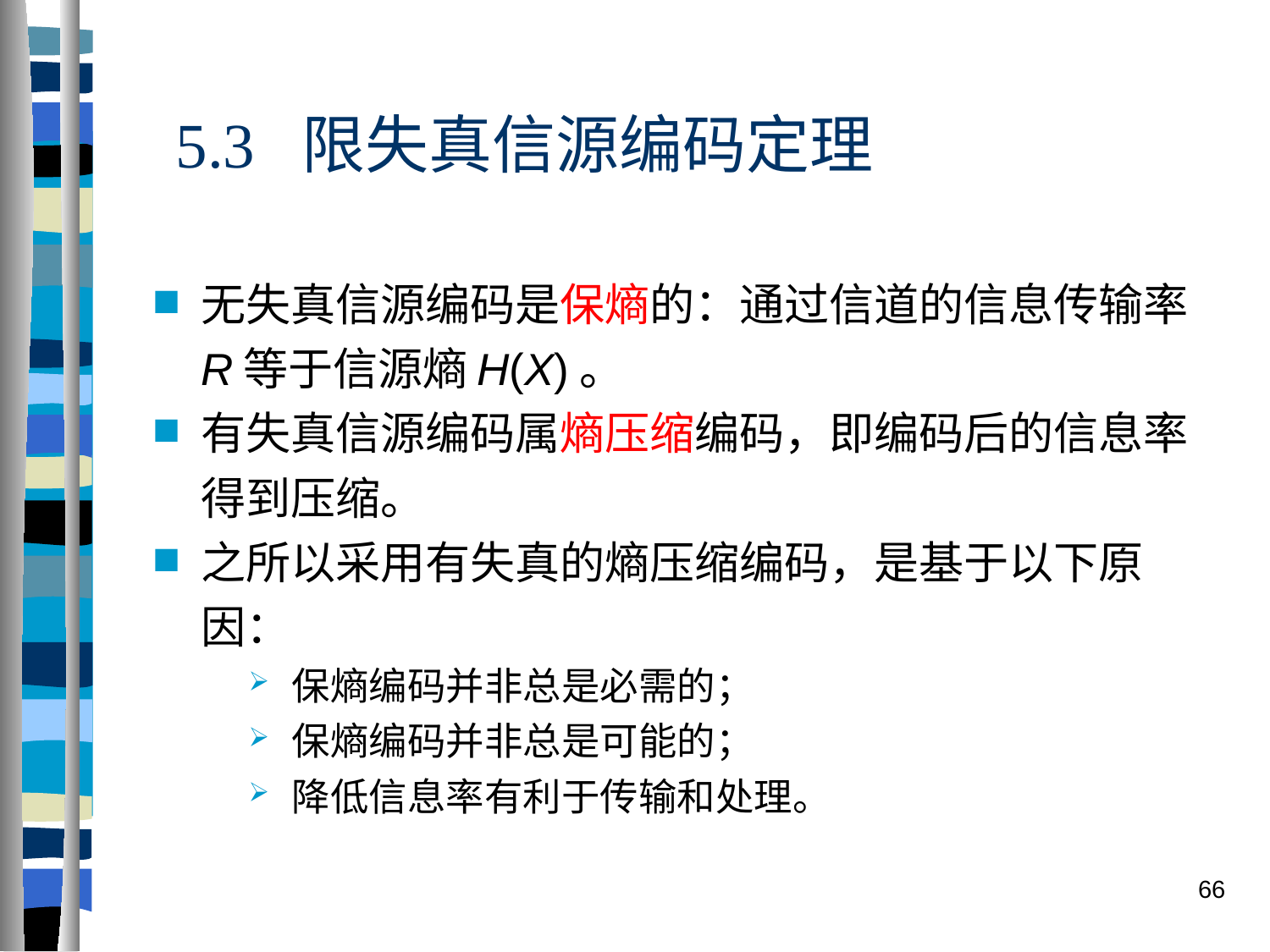

# 5.3  限失真信源编码定理
无失真信源编码是保熵的：通过信道的信息传输率R等于信源熵H(X)。
有失真信源编码属熵压缩编码，即编码后的信息率得到压缩。
之所以采用有失真的熵压缩编码，是基于以下原因：
保熵编码并非总是必需的；
保熵编码并非总是可能的；
降低信息率有利于传输和处理。
66